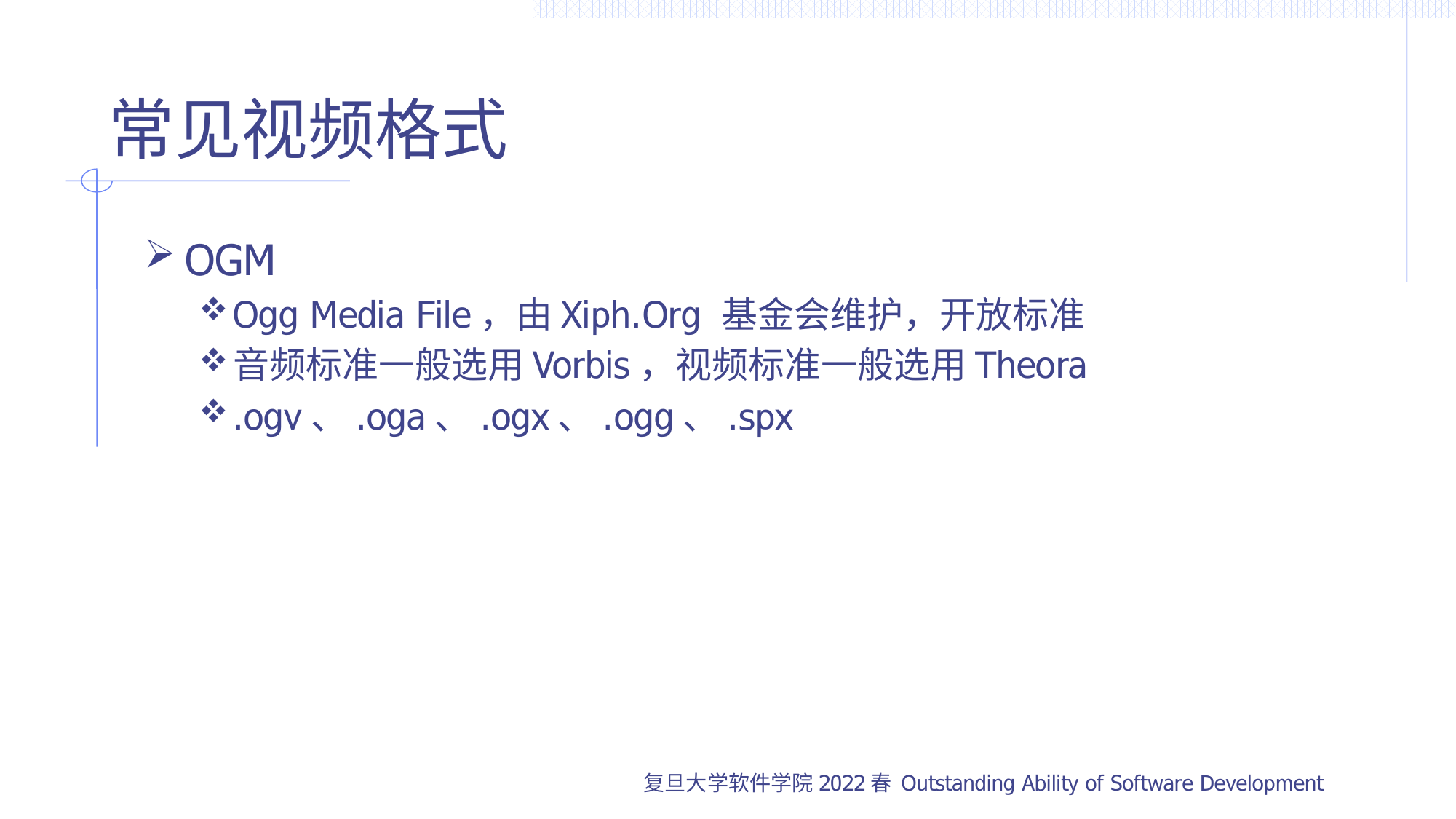

# 常见视频格式
OGM
Ogg Media File，由Xiph.Org 基金会维护，开放标准
音频标准一般选用Vorbis，视频标准一般选用Theora
.ogv、.oga、.ogx、.ogg、.spx